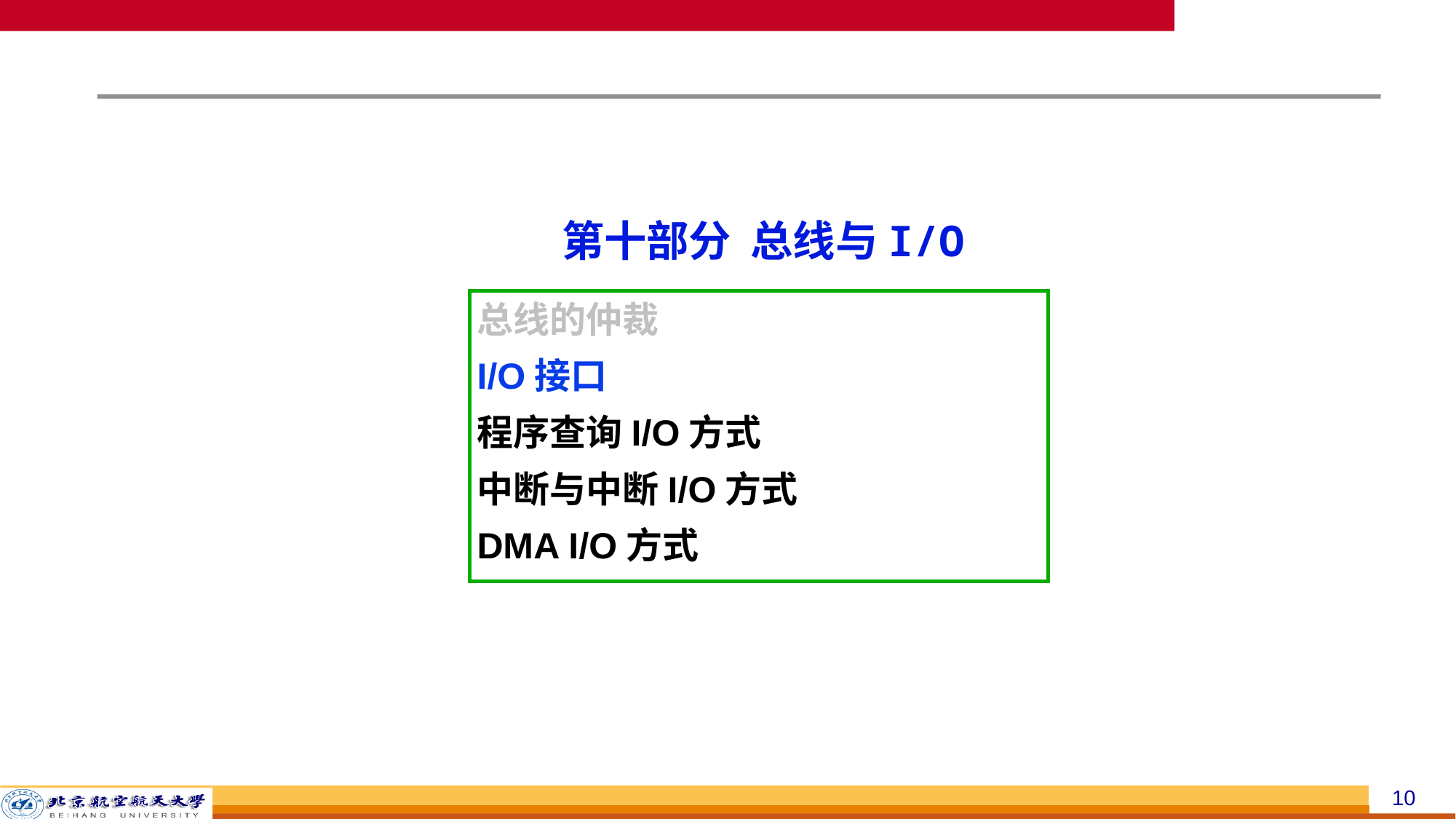

第十部分  总线与I/O
总线的仲裁
I/O接口
程序查询I/O方式
中断与中断I/O方式
DMA I/O方式